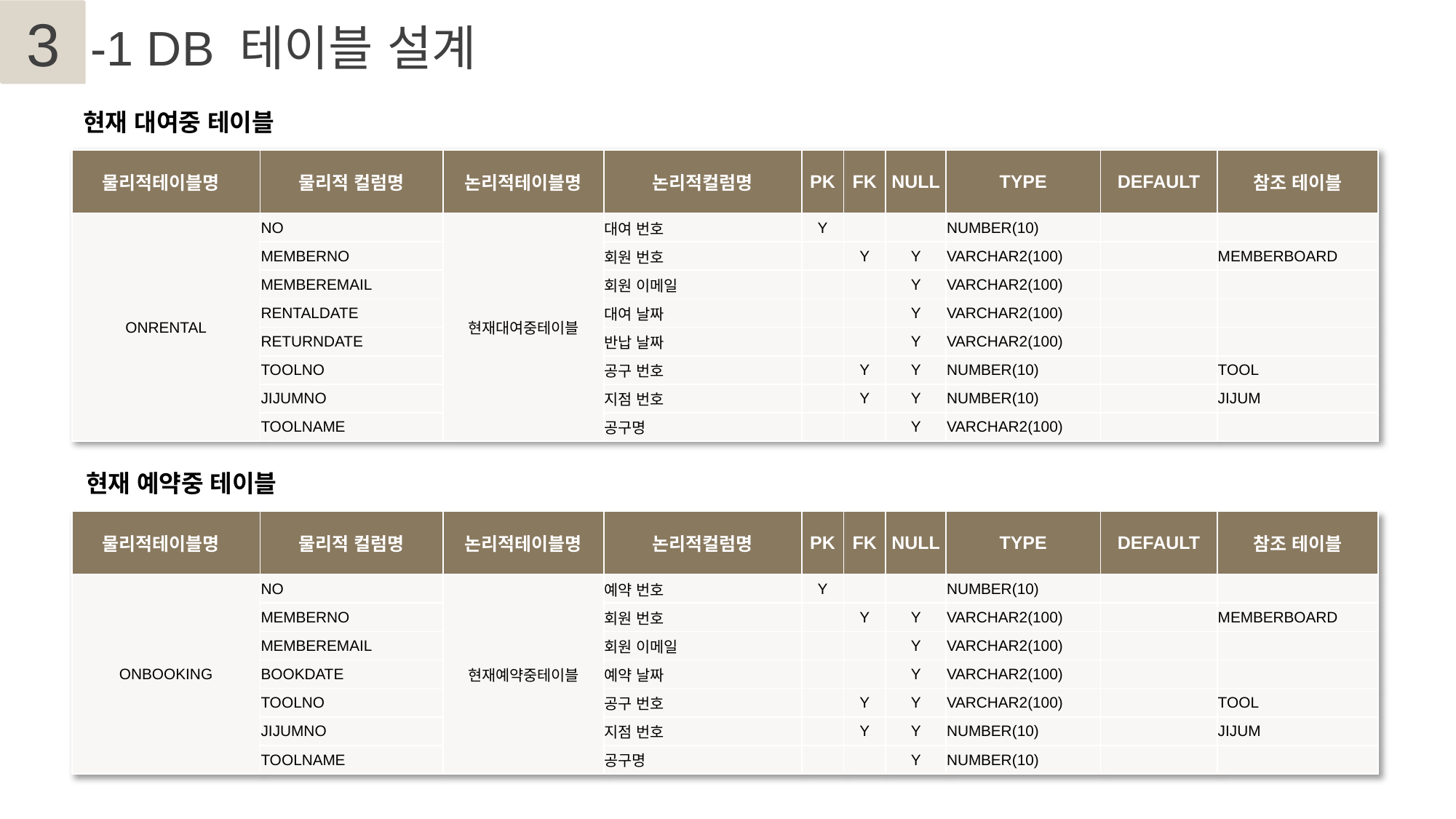

3

2
 -1 DB 테이블 설계

현재 대여중 테이블
| 물리적테이블명 | 물리적 컬럼명 | 논리적테이블명 | 논리적컬럼명 | PK | FK | NULL | TYPE | DEFAULT | 참조 테이블 |
| --- | --- | --- | --- | --- | --- | --- | --- | --- | --- |
| ONRENTAL | NO | 현재대여중테이블 | 대여 번호 | Y |  |  | NUMBER(10) |  |  |
|  | MEMBERNO |  | 회원 번호 |  | Y | Y | VARCHAR2(100) |  | MEMBERBOARD |
|  | MEMBEREMAIL |  | 회원 이메일 |  |  | Y | VARCHAR2(100) |  |  |
|  | RENTALDATE |  | 대여 날짜 |  |  | Y | VARCHAR2(100) |  |  |
|  | RETURNDATE |  | 반납 날짜 |  |  | Y | VARCHAR2(100) |  |  |
|  | TOOLNO |  | 공구 번호 |  | Y | Y | NUMBER(10) |  | TOOL |
|  | JIJUMNO |  | 지점 번호 |  | Y | Y | NUMBER(10) |  | JIJUM |
|  | TOOLNAME |  | 공구명 |  |  | Y | VARCHAR2(100) |  |  |
현재 예약중 테이블
| 물리적테이블명 | 물리적 컬럼명 | 논리적테이블명 | 논리적컬럼명 | PK | FK | NULL | TYPE | DEFAULT | 참조 테이블 |
| --- | --- | --- | --- | --- | --- | --- | --- | --- | --- |
| ONBOOKING | NO | 현재예약중테이블 | 예약 번호 | Y |  |  | NUMBER(10) |  |  |
|  | MEMBERNO |  | 회원 번호 |  | Y | Y | VARCHAR2(100) |  | MEMBERBOARD |
|  | MEMBEREMAIL |  | 회원 이메일 |  |  | Y | VARCHAR2(100) |  |  |
|  | BOOKDATE |  | 예약 날짜 |  |  | Y | VARCHAR2(100) |  |  |
|  | TOOLNO |  | 공구 번호 |  | Y | Y | VARCHAR2(100) |  | TOOL |
|  | JIJUMNO |  | 지점 번호 |  | Y | Y | NUMBER(10) |  | JIJUM |
|  | TOOLNAME |  | 공구명 |  |  | Y | NUMBER(10) |  |  |